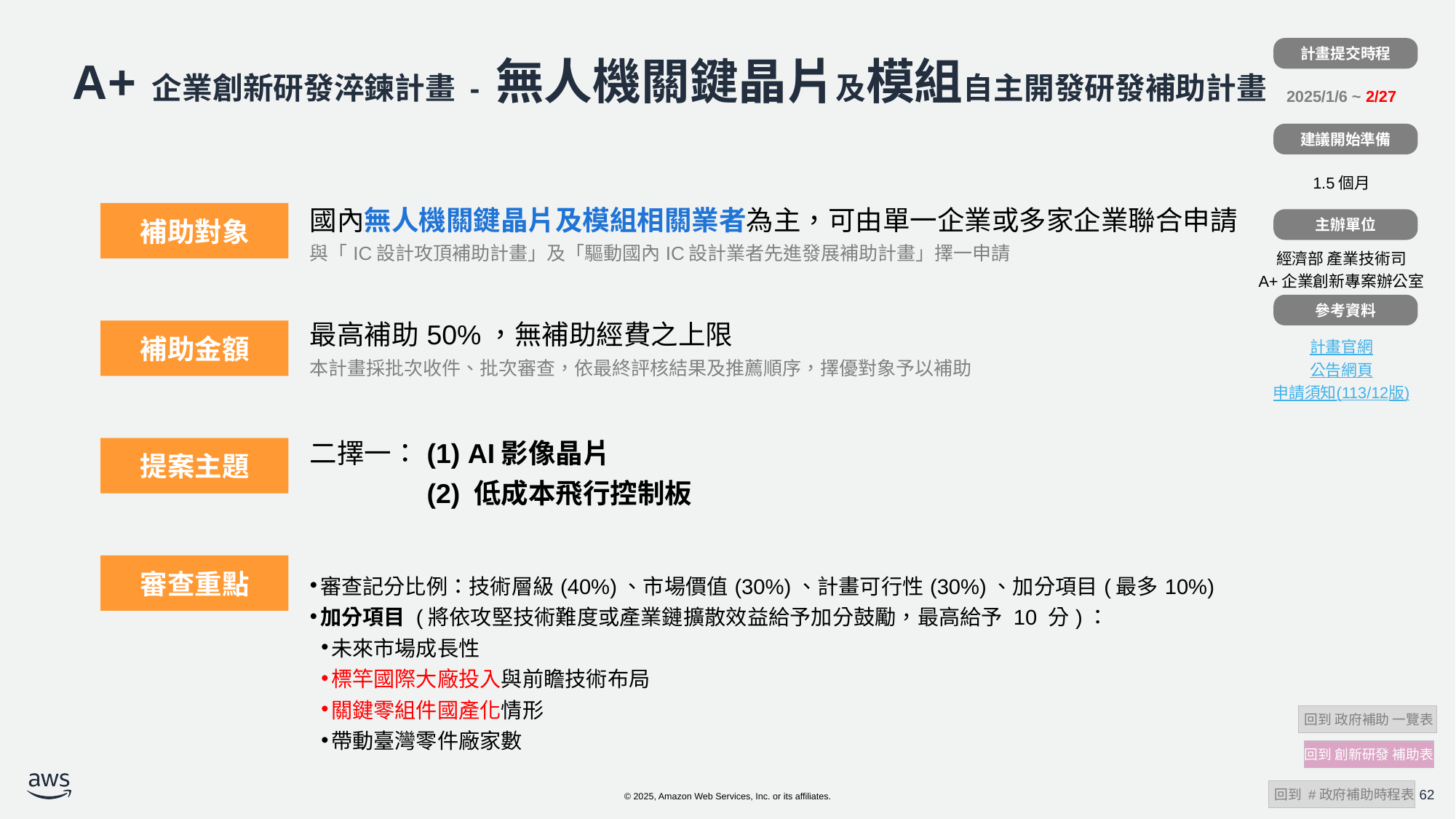

計畫提交時程
|  |
| --- |
| 2025/1/6 ~ 2/27 |
|  |
| 1.5個月 |
|  |
| 經濟部 產業技術司 A+企業創新專案辦公室 |
|  |
| 計畫官網 公告網頁 申請須知(113/12版) |
# A+ 企業創新研發淬鍊計畫 - 無人機關鍵晶片及模組自主開發研發補助計畫
建議開始準備
| 計畫補助對象 | 國內無人機關鍵晶片及模組相關業者為主，可由單一企業或多家企業聯合申請 與「IC設計攻頂補助計畫」及「驅動國內IC設計業者先進發展補助計畫」擇一申請 |
| --- | --- |
| 計畫補助金額 | 最高補助50%，無補助經費之上限 本計畫採批次收件、批次審查，依最終評核結果及推薦順序，擇優對象予以補助 |
|  | 二擇一：(1) AI影像晶片 二擇一：(2) 低成本飛行控制板 |
|  | 審查記分比例：技術層級(40%)、市場價值(30%)、計畫可行性(30%)、加分項目(最多10%) 加分項目 (將依攻堅技術難度或產業鏈擴散效益給予加分鼓勵，最高給予 10 分)： 未來市場成長性 標竿國際大廠投入與前瞻技術布局 關鍵零組件國產化情形 帶動臺灣零件廠家數 |
補助對象
主辦單位
參考資料
補助金額
提案主題
審查重點
 回到 政府補助 一覽表
回到 創新研發 補助表
 回到 #政府補助時程表
62